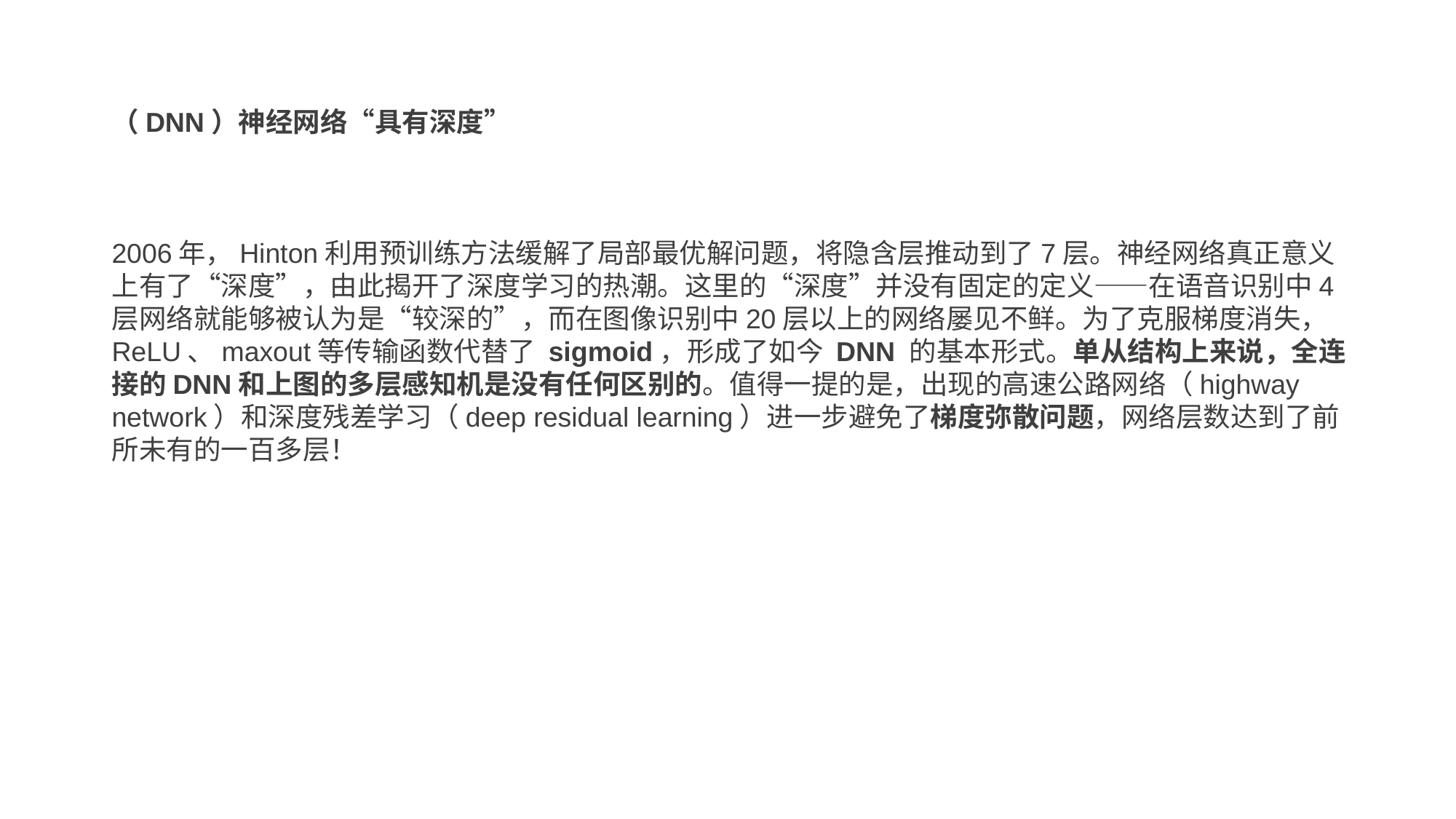

（DNN）神经网络“具有深度”

2006年，Hinton利用预训练方法缓解了局部最优解问题，将隐含层推动到了7层。神经网络真正意义上有了“深度”，由此揭开了深度学习的热潮。这里的“深度”并没有固定的定义——在语音识别中4层网络就能够被认为是“较深的”，而在图像识别中20层以上的网络屡见不鲜。为了克服梯度消失，ReLU、maxout等传输函数代替了 sigmoid，形成了如今 DNN 的基本形式。单从结构上来说，全连接的DNN和上图的多层感知机是没有任何区别的。值得一提的是，出现的高速公路网络（highway network）和深度残差学习（deep residual learning）进一步避免了梯度弥散问题，网络层数达到了前所未有的一百多层！